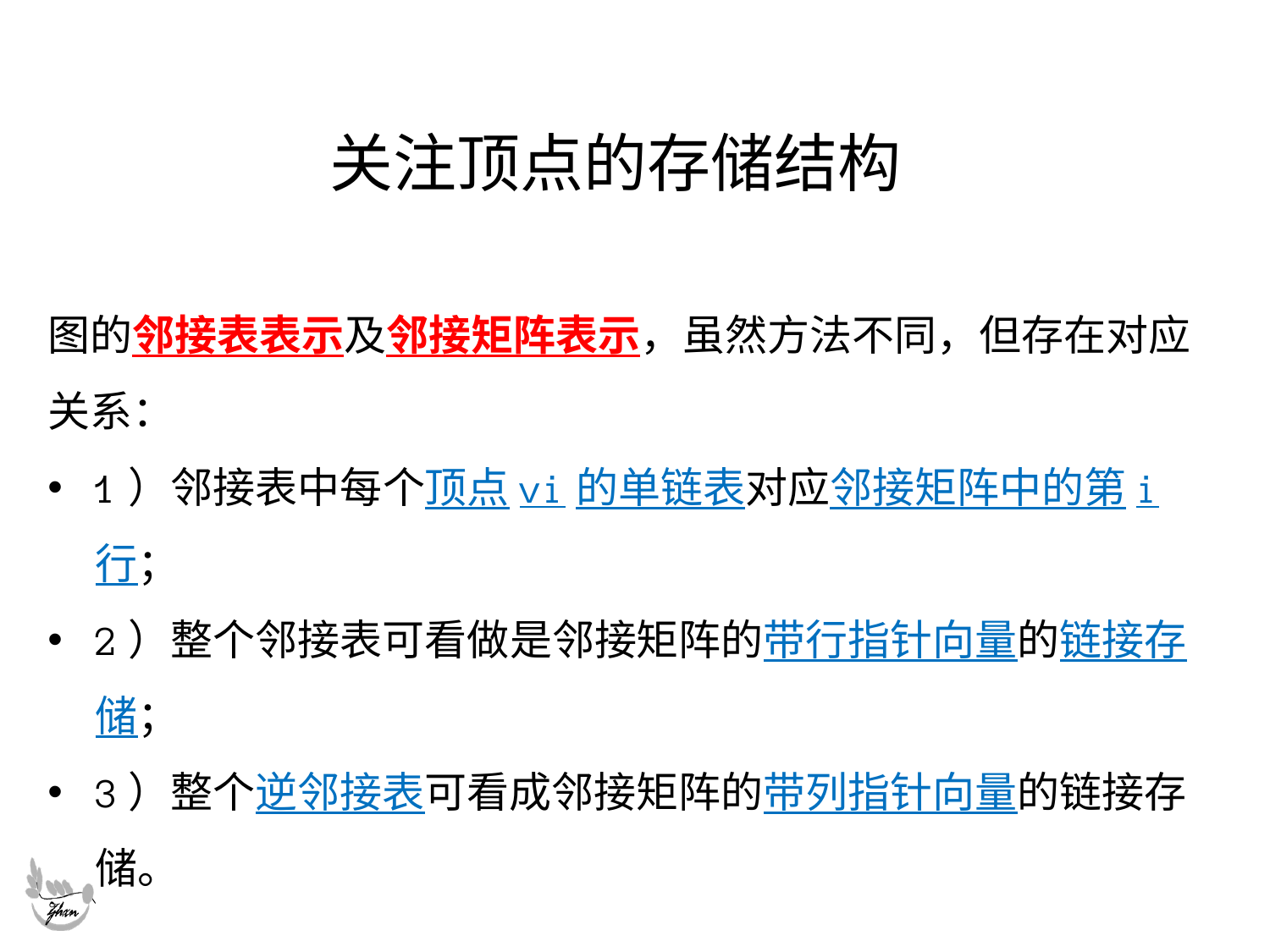

# 关注顶点的存储结构
图的邻接表表示及邻接矩阵表示，虽然方法不同，但存在对应关系：
1）邻接表中每个顶点vi的单链表对应邻接矩阵中的第i行；
2）整个邻接表可看做是邻接矩阵的带行指针向量的链接存储；
3）整个逆邻接表可看成邻接矩阵的带列指针向量的链接存储。

邻接矩阵和邻接链表既适用于无向图，也适用于有向图。
55